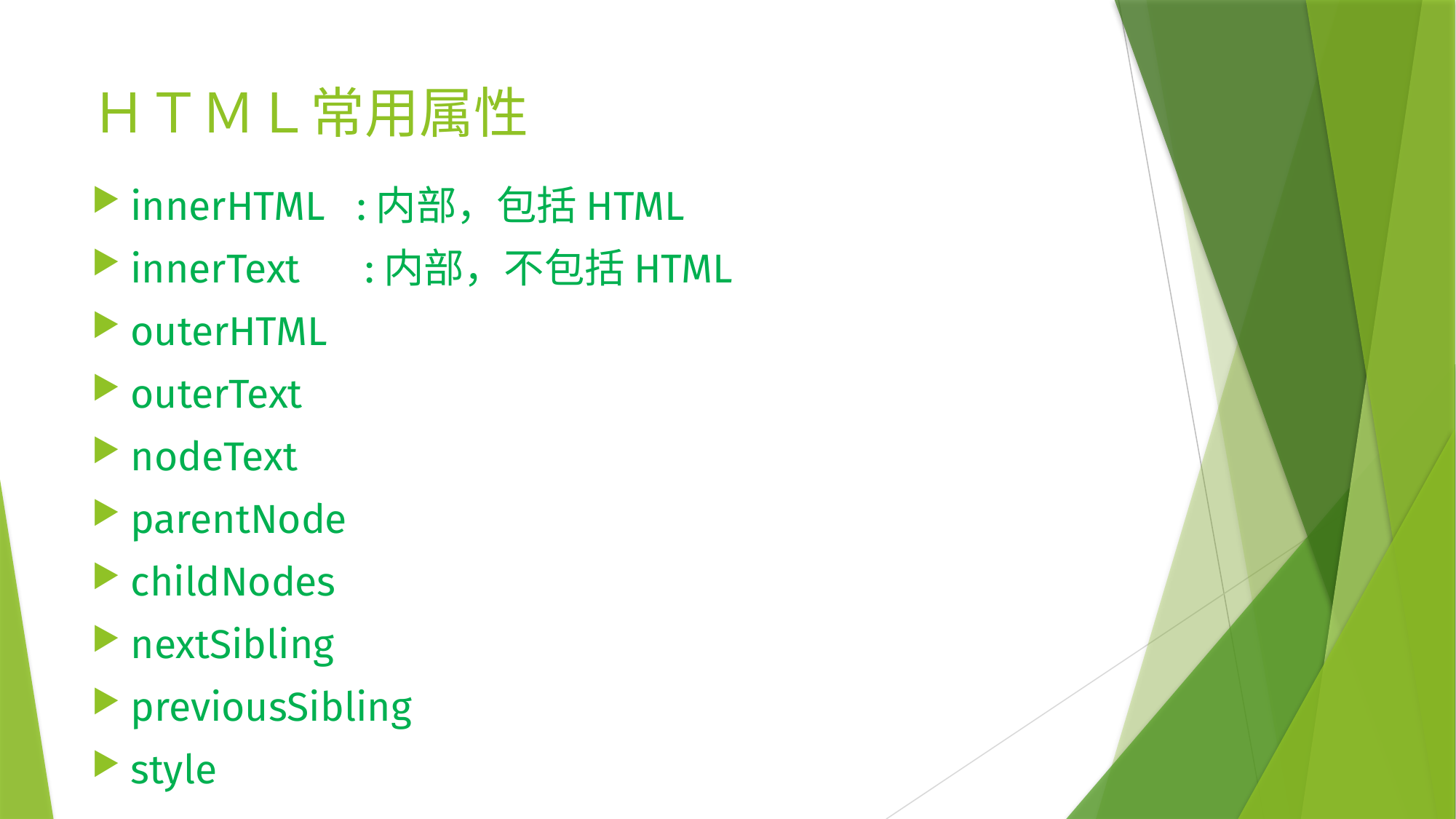

# ＨＴＭＬ常用属性
innerHTML   :内部，包括HTML
innerText      :内部，不包括HTML
outerHTML
outerText
nodeText
parentNode
childNodes
nextSibling
previousSibling
style